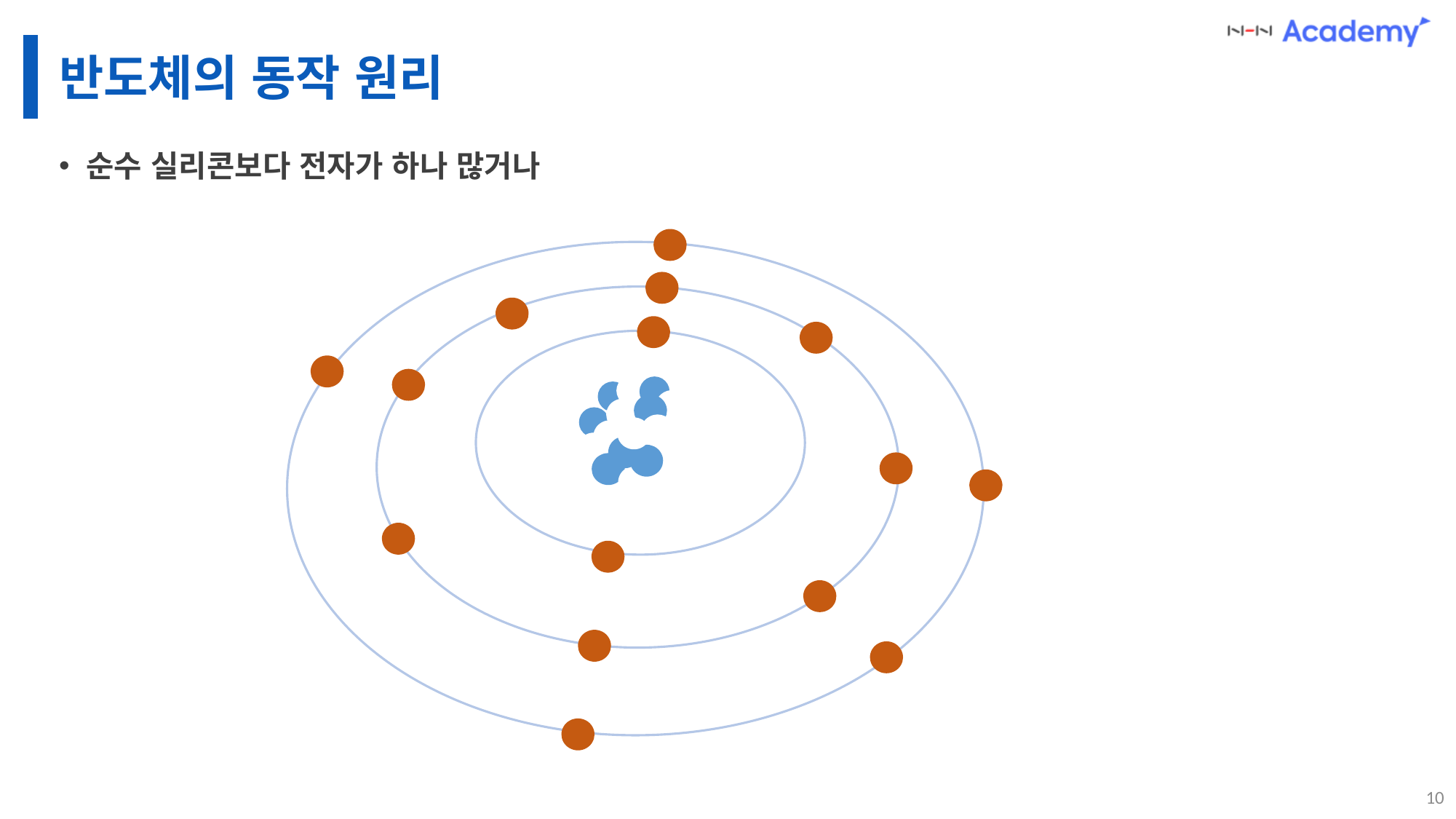

# 반도체의 동작 원리
순수 실리콘보다 전자가 하나 많거나

10